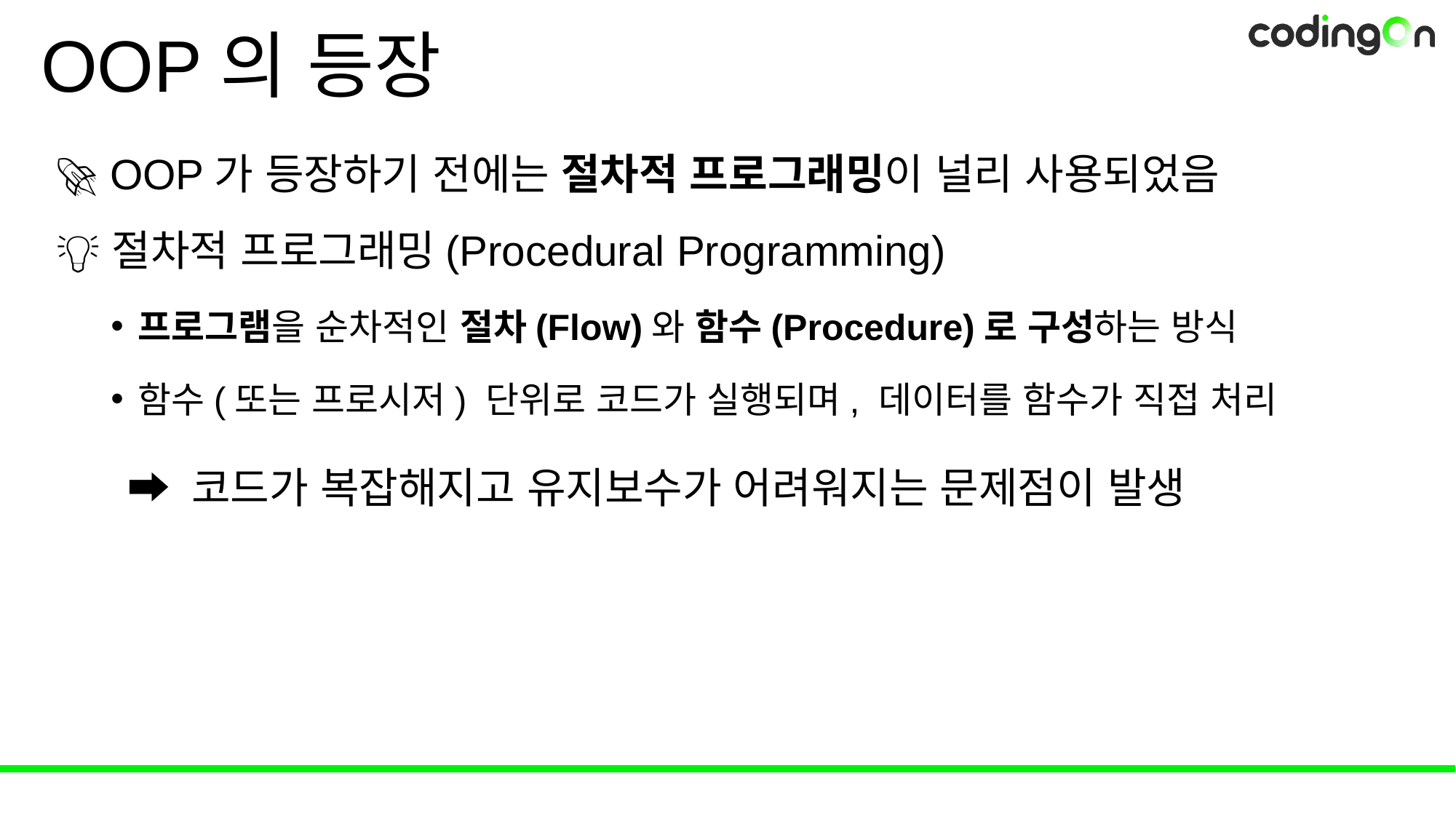

# OOP의 등장
🚀 OOP가 등장하기 전에는 절차적 프로그래밍이 널리 사용되었음
💡 절차적 프로그래밍(Procedural Programming)
프로그램을 순차적인 절차(Flow)와 함수(Procedure)로 구성하는 방식
함수(또는 프로시저) 단위로 코드가 실행되며, 데이터를 함수가 직접 처리
      ➡️ 코드가 복잡해지고 유지보수가 어려워지는 문제점이 발생